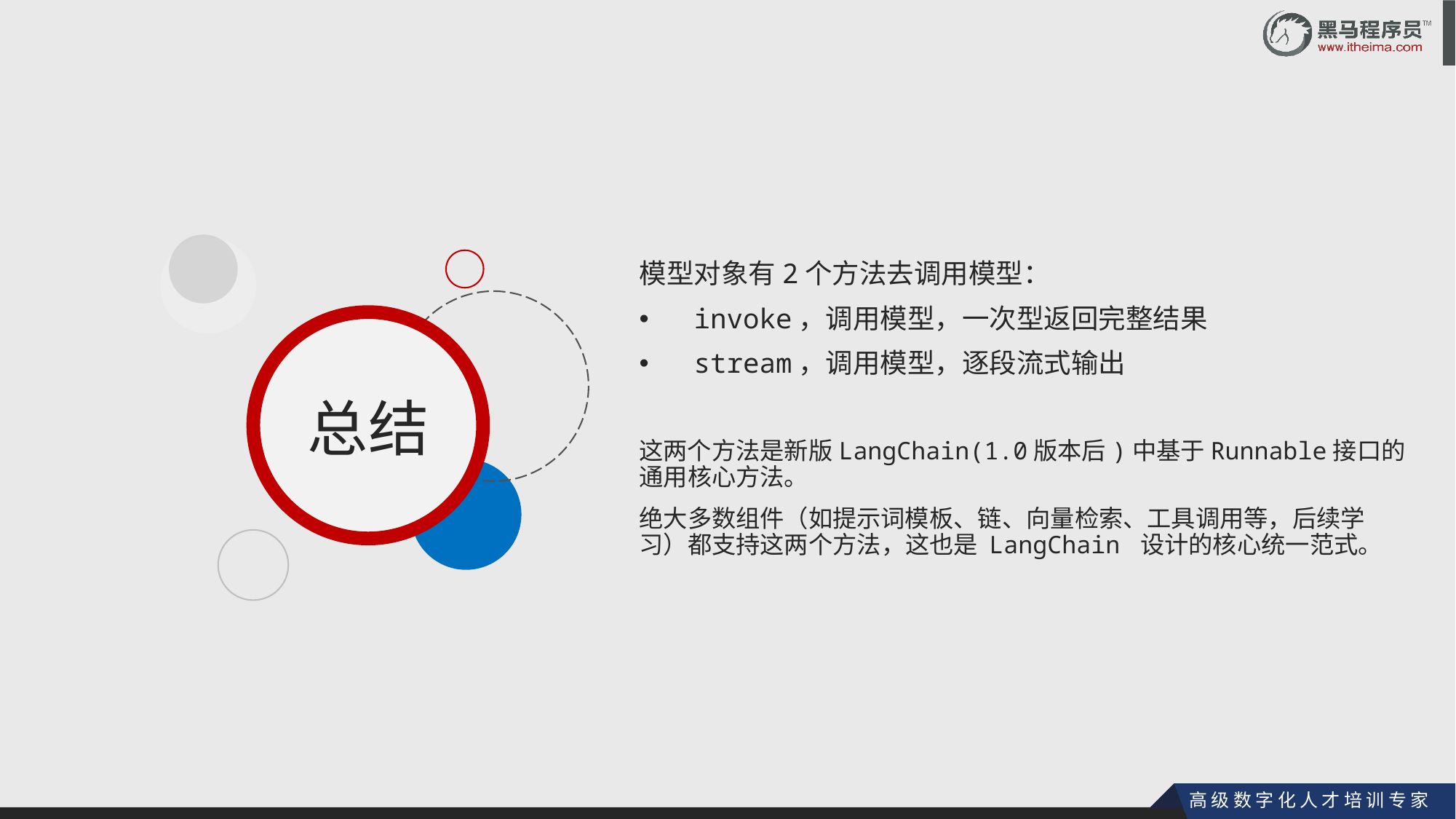

模型对象有2个方法去调用模型：
invoke，调用模型，一次型返回完整结果
stream，调用模型，逐段流式输出

这两个方法是新版LangChain(1.0版本后)中基于Runnable接口的通用核心方法。
绝大多数组件（如提示词模板、链、向量检索、工具调用等，后续学习）都支持这两个方法，这也是 LangChain 设计的核心统一范式。